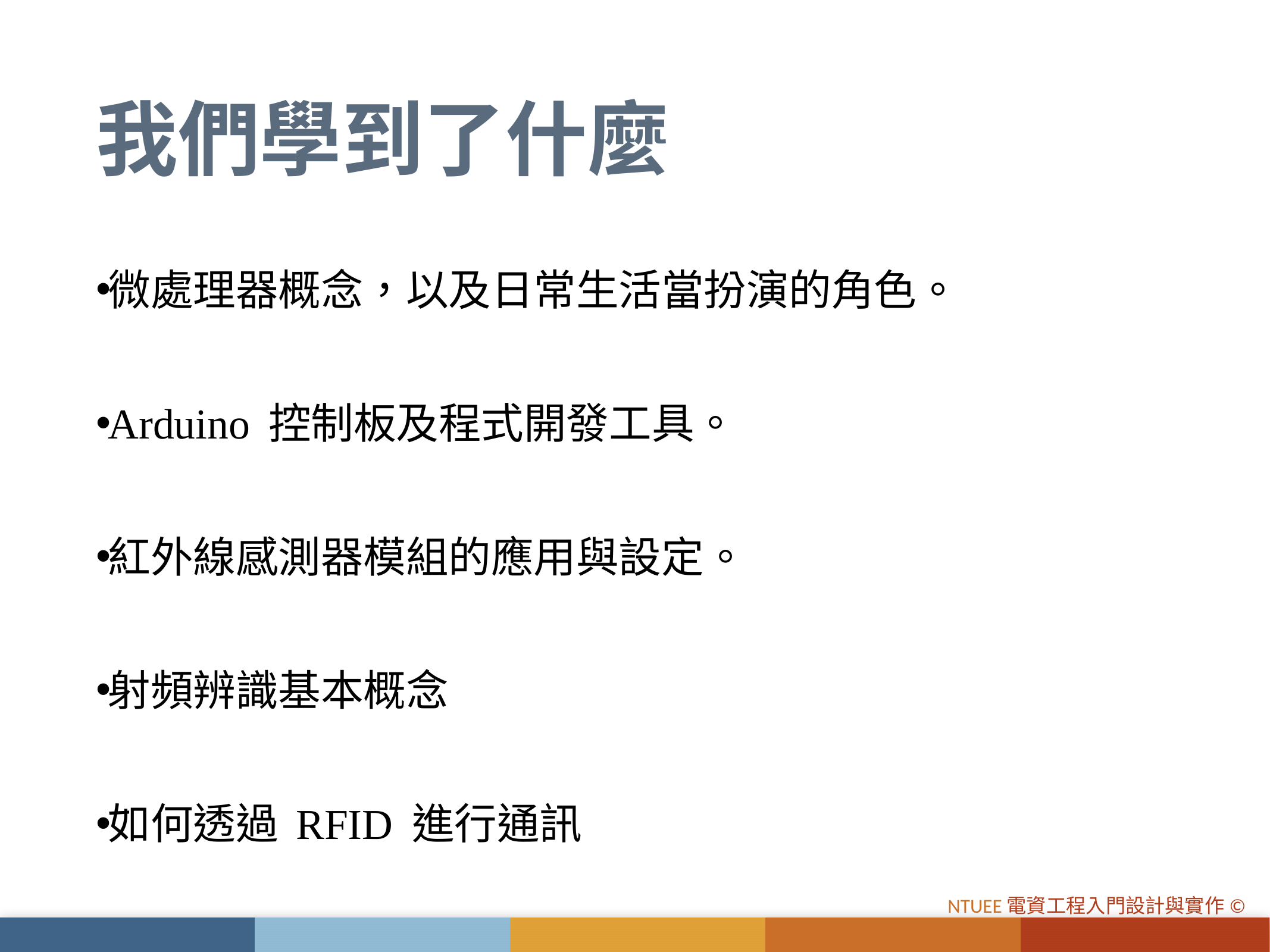

# 我們學到了什麼
微處理器概念，以及日常生活當扮演的角色。

Arduino 控制板及程式開發工具。

紅外線感測器模組的應用與設定。

射頻辨識基本概念

如何透過 RFID 進行通訊